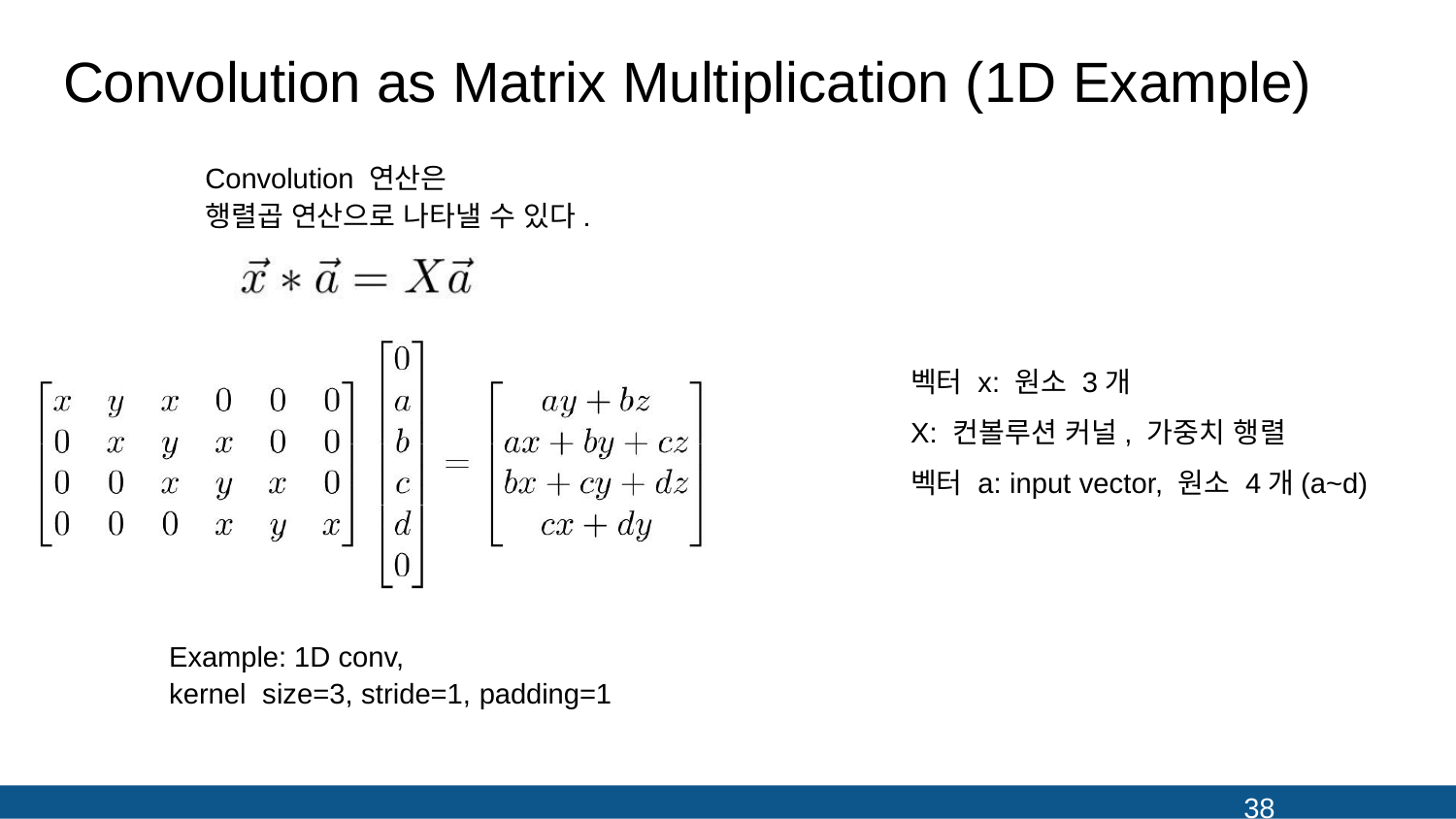

# Convolution as Matrix Multiplication (1D Example)
Convolution 연산은
행렬곱 연산으로 나타낼 수 있다.

벡터 x: 원소 3개
X: 컨볼루션 커널, 가중치 행렬
벡터 a: input vector, 원소 4개(a~d)
Example: 1D conv,
kernel  size=3, stride=1, padding=1
38